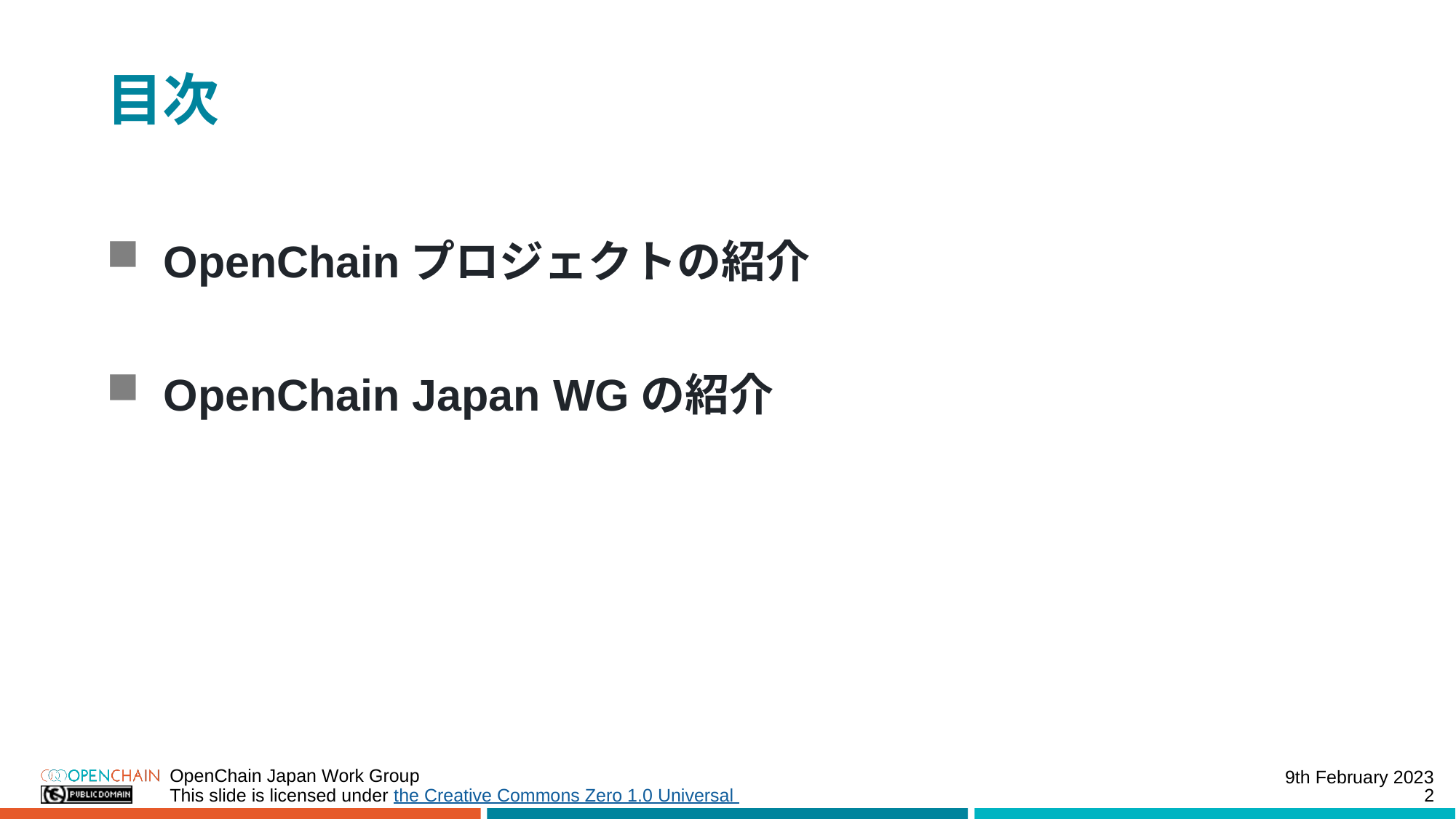

# 目次
OpenChainプロジェクトの紹介

OpenChain Japan WGの紹介
9th February 2023
OpenChain Japan Work Group
2